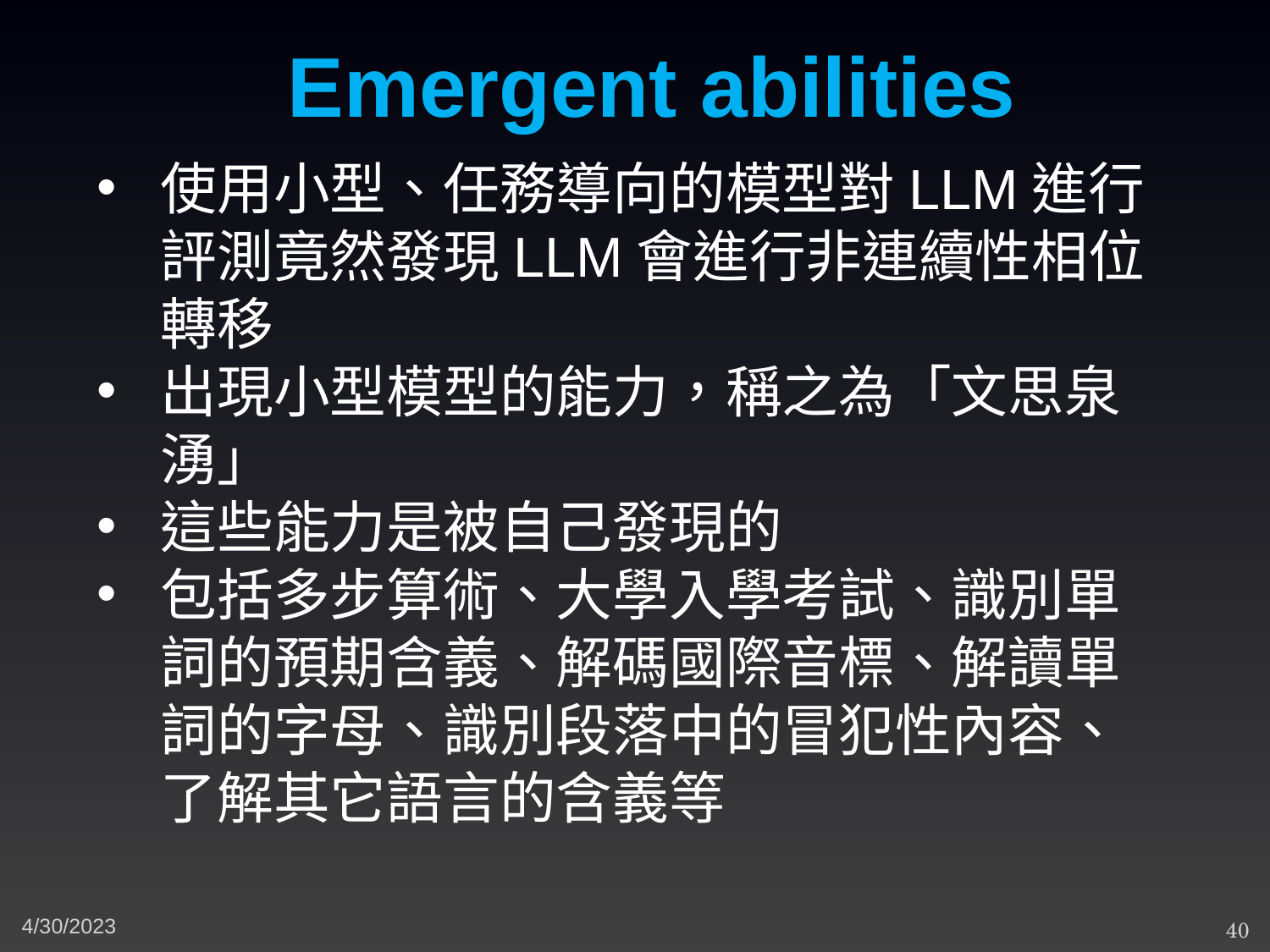

Emergent abilities
使用小型、任務導向的模型對LLM進行評測竟然發現LLM會進行非連續性相位轉移
出現小型模型的能力，稱之為「文思泉湧」
這些能力是被自己發現的
包括多步算術、大學入學考試、識別單詞的預期含義、解碼國際音標、解讀單詞的字母、識別段落中的冒犯性內容、了解其它語言的含義等
4/30/2023
40